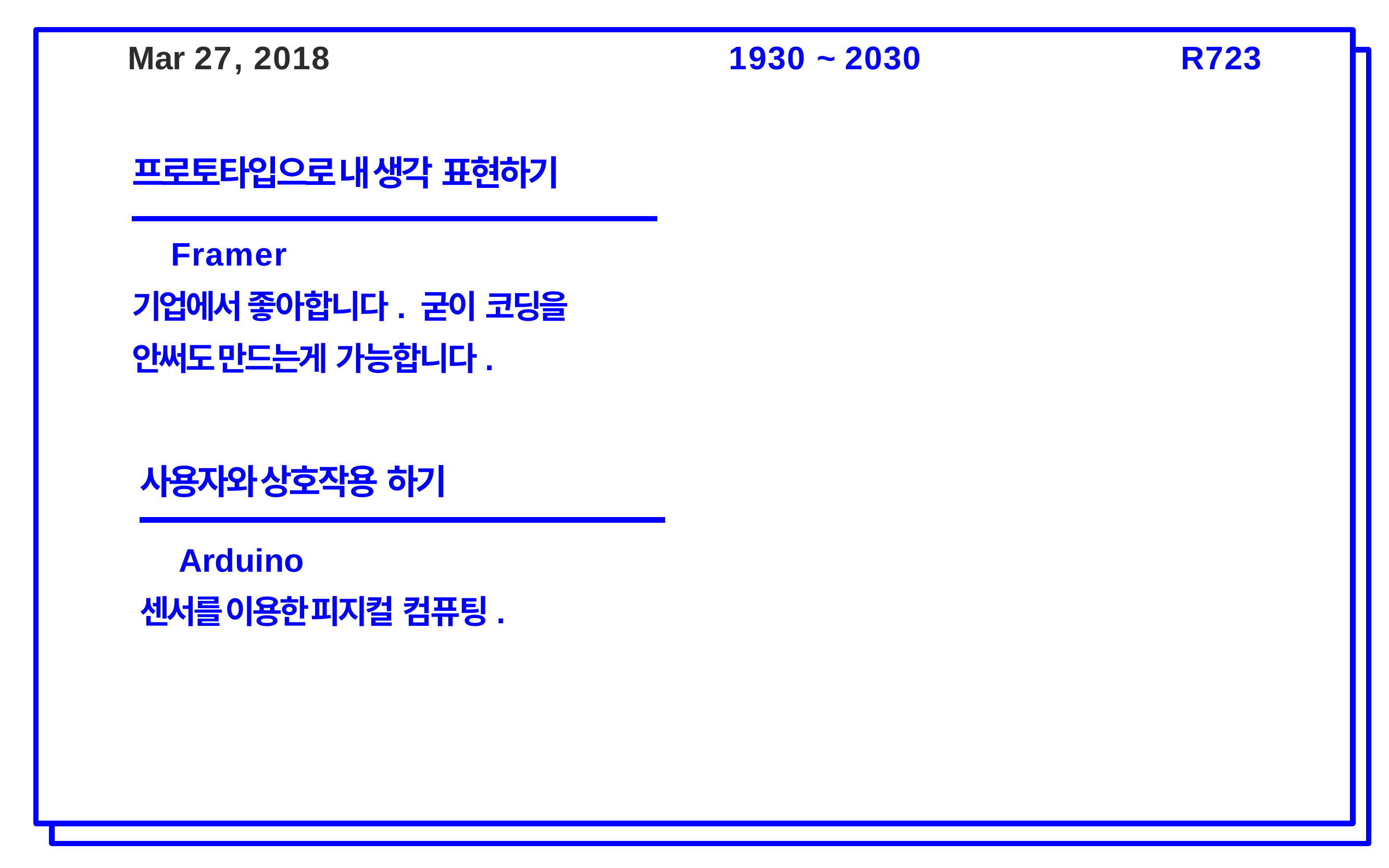

# Mar 27, 2018
1930 ~ 2030
R723
프로토타입으로 내 생각 표현하기

Framer
기업에서 좋아합니다. 굳이 코딩을  안써도 만드는게 가능합니다.

사용자와 상호작용 하기

Arduino
센서를 이용한 피지컬 컴퓨팅.